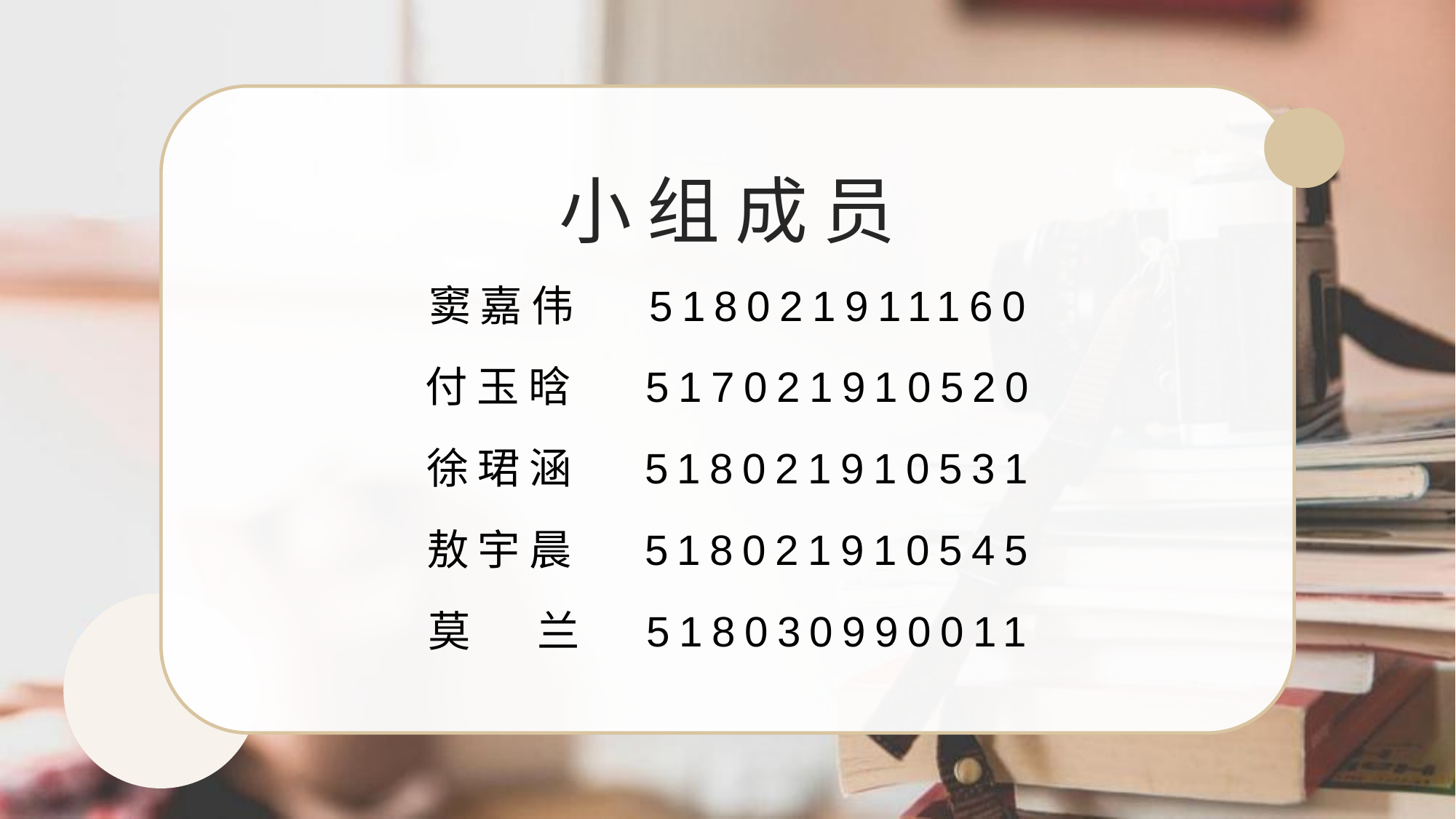

# 小组成员
窦嘉伟   518021911160
付玉晗   517021910520
徐珺涵	518021910531
敖宇晨	518021910545
莫	兰 	518030990011